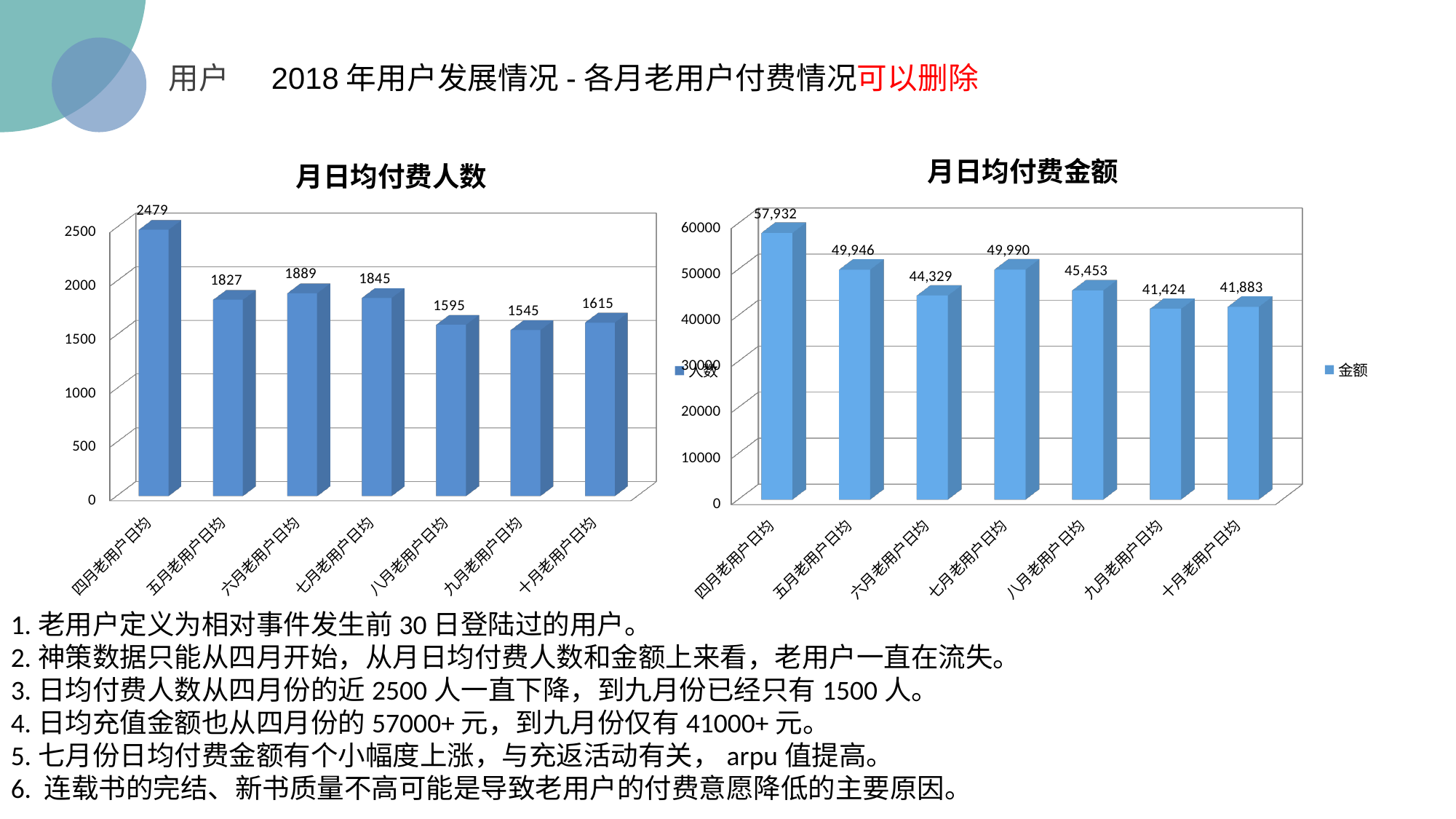

用户     2018年用户发展情况-各月老用户付费情况可以删除

[unsupported chart]

[unsupported chart]

1.老用户定义为相对事件发生前30日登陆过的用户。
2.神策数据只能从四月开始，从月日均付费人数和金额上来看，老用户一直在流失。
3.日均付费人数从四月份的近2500人一直下降，到九月份已经只有1500人。
4.日均充值金额也从四月份的57000+元，到九月份仅有41000+元。
5.七月份日均付费金额有个小幅度上涨，与充返活动有关，arpu值提高。
6. 连载书的完结、新书质量不高可能是导致老用户的付费意愿降低的主要原因。